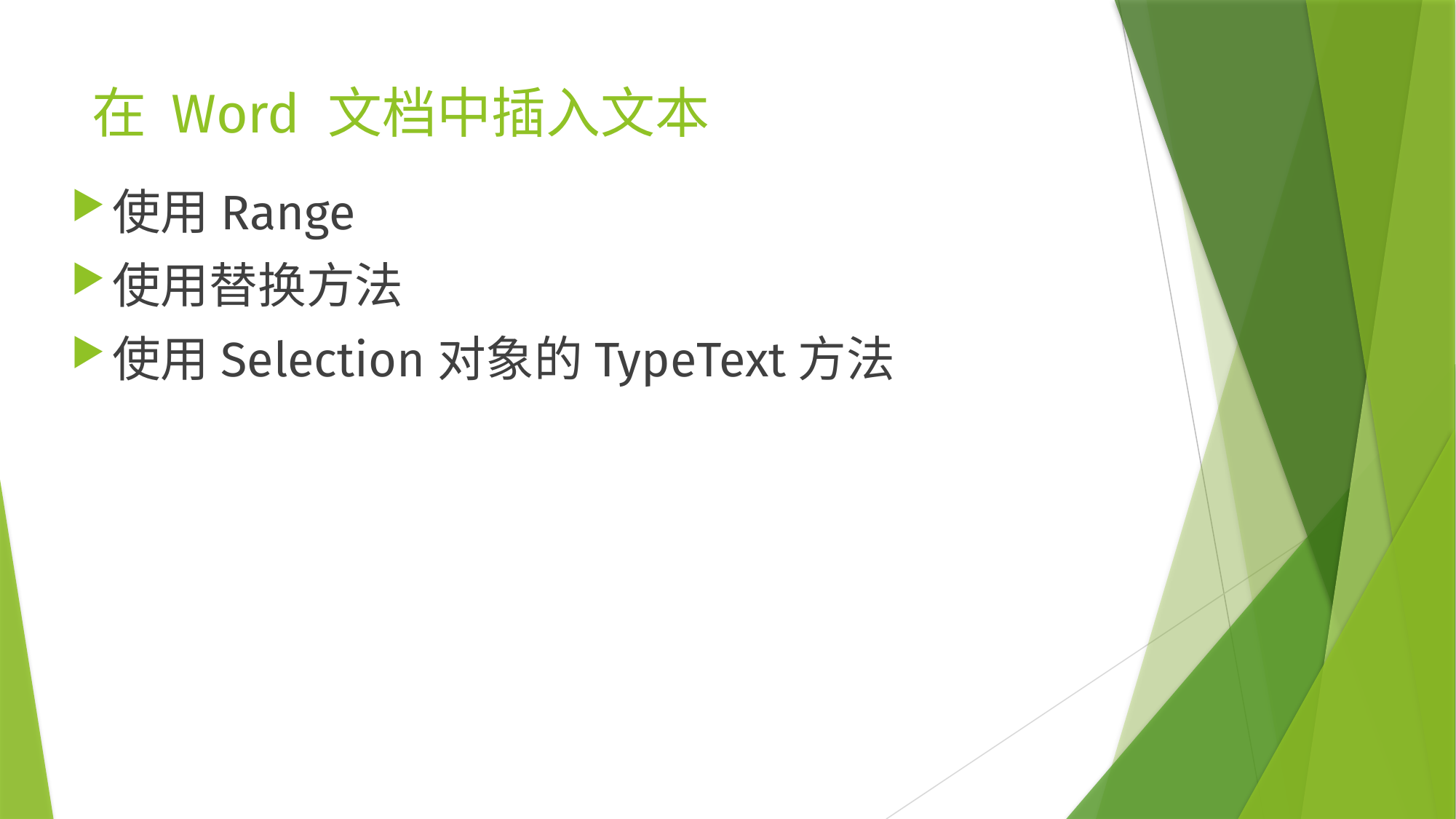

# 在 Word 文档中插入文本
使用Range
使用替换方法
使用Selection对象的TypeText方法